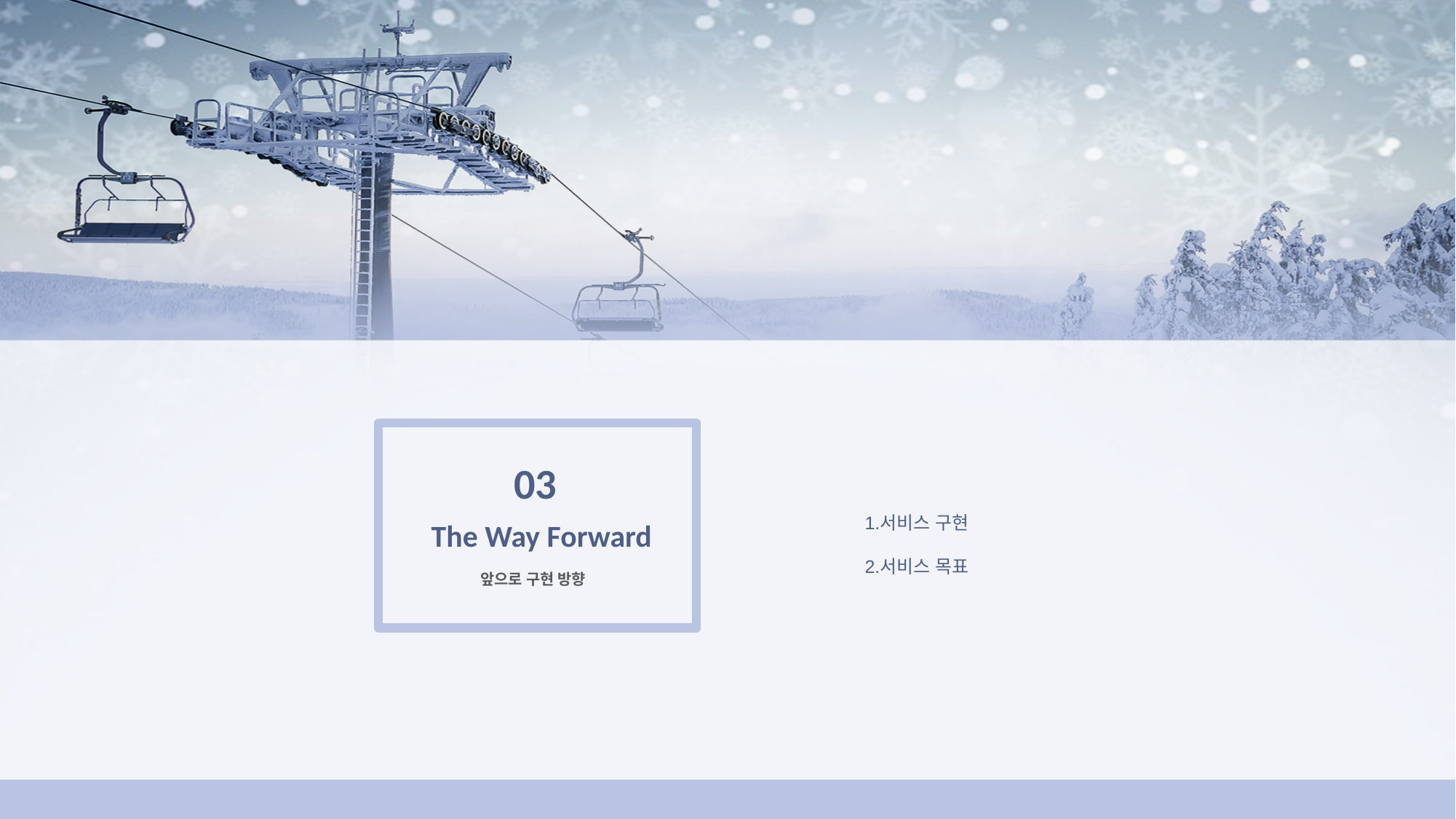

03
 The Way Forward
앞으로 구현 방향
서비스 구현
서비스 목표